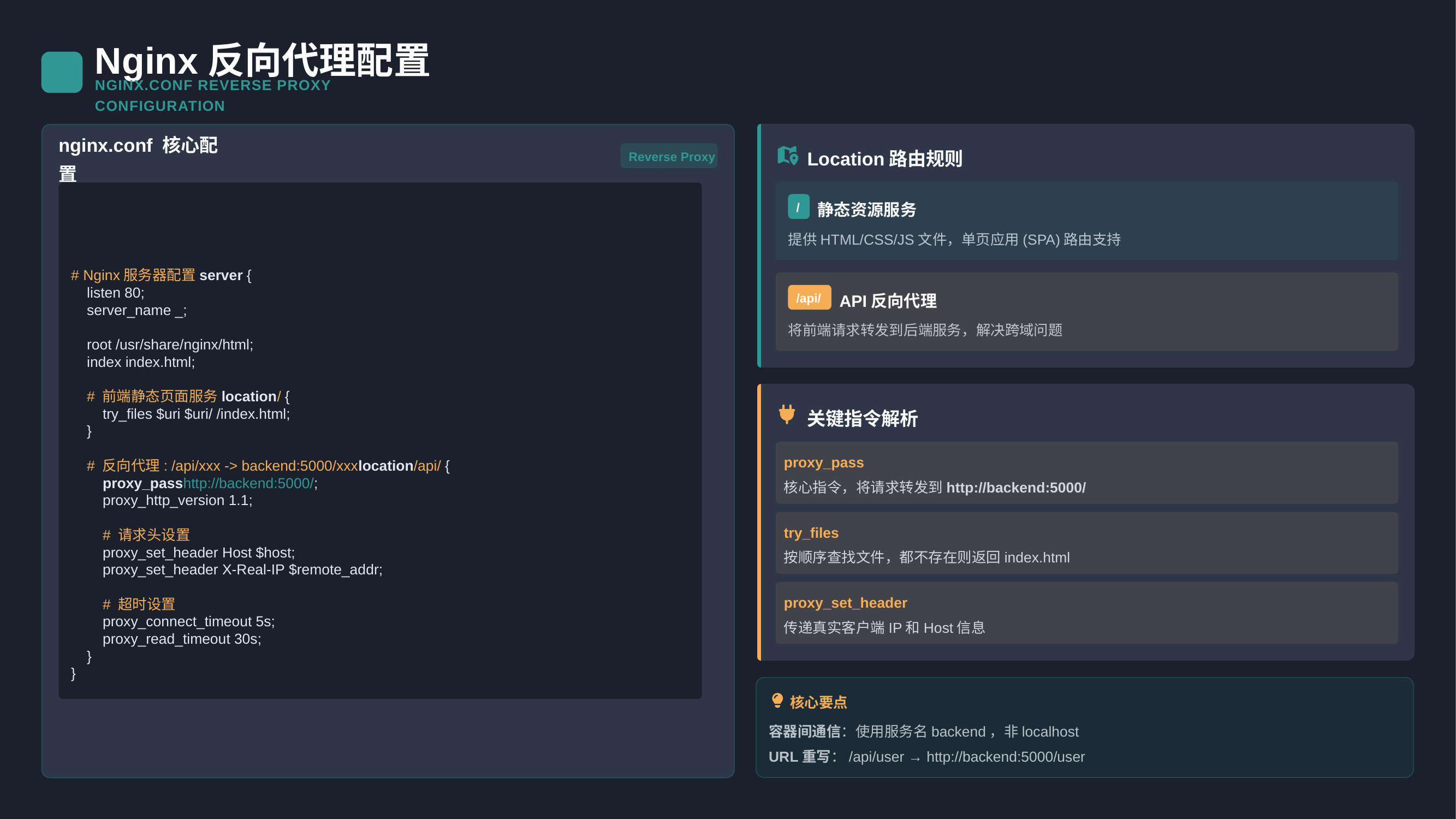

Nginx反向代理配置

NGINX.CONF REVERSE PROXY CONFIGURATION

Location路由规则
nginx.conf 核心配置

Reverse Proxy

/
静态资源服务
# Nginx服务器配置server {
    listen 80;
    server_name _;

    root /usr/share/nginx/html;
    index index.html;

    # 前端静态页面服务location/ {
        try_files $uri $uri/ /index.html;
    }

    # 反向代理: /api/xxx -> backend:5000/xxxlocation/api/ {
        proxy_passhttp://backend:5000/;
        proxy_http_version 1.1;

        # 请求头设置
        proxy_set_header Host $host;
        proxy_set_header X-Real-IP $remote_addr;

        # 超时设置
        proxy_connect_timeout 5s;
        proxy_read_timeout 30s;
    }
}
提供HTML/CSS/JS文件，单页应用(SPA)路由支持

/api/
API反向代理
将前端请求转发到后端服务，解决跨域问题

关键指令解析

proxy_pass
核心指令，将请求转发到http://backend:5000/

try_files
按顺序查找文件，都不存在则返回index.html

proxy_set_header
传递真实客户端IP和Host信息

核心要点

容器间通信：使用服务名backend，非localhost
URL重写：/api/user → http://backend:5000/user